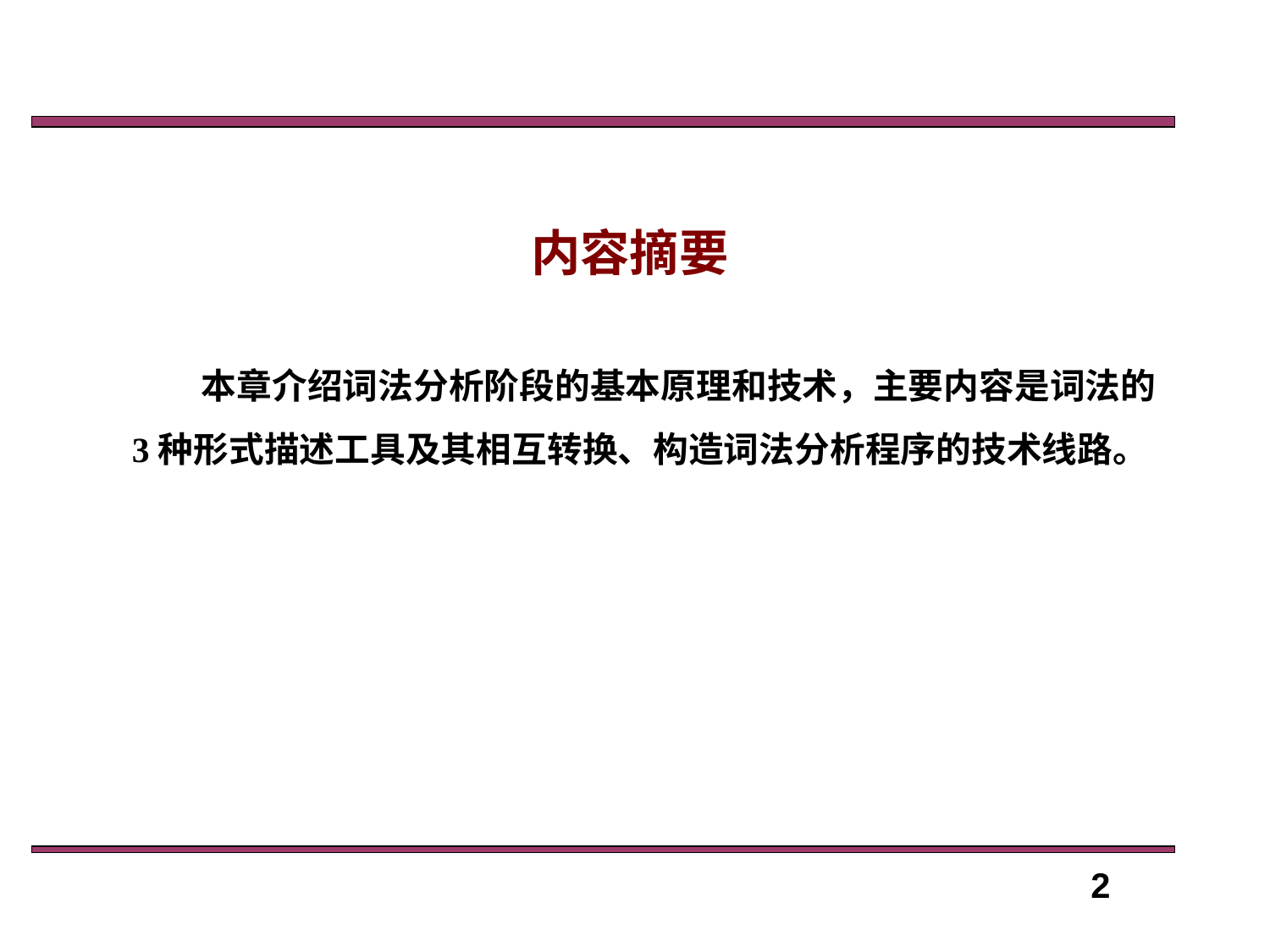

内容摘要
本章介绍词法分析阶段的基本原理和技术，主要内容是词法的3种形式描述工具及其相互转换、构造词法分析程序的技术线路。
2